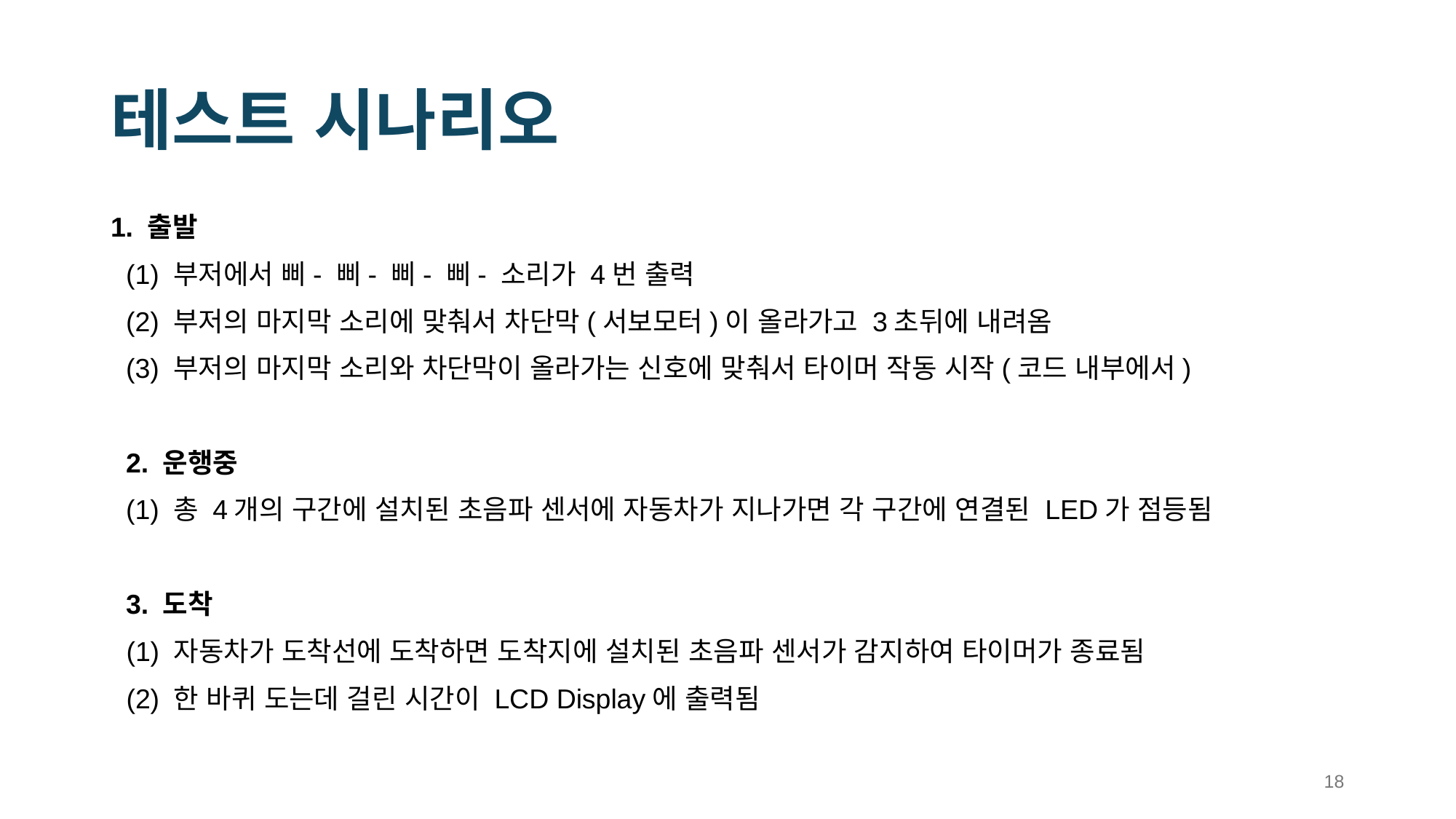

# 테스트 시나리오
1. 출발
(1) 부저에서 삐- 삐- 삐- 삐- 소리가 4번 출력
(2) 부저의 마지막 소리에 맞춰서 차단막(서보모터)이 올라가고 3초뒤에 내려옴
(3) 부저의 마지막 소리와 차단막이 올라가는 신호에 맞춰서 타이머 작동 시작(코드 내부에서)

2. 운행중
(1) 총 4개의 구간에 설치된 초음파 센서에 자동차가 지나가면 각 구간에 연결된 LED가 점등됨

3. 도착
(1) 자동차가 도착선에 도착하면 도착지에 설치된 초음파 센서가 감지하여 타이머가 종료됨
(2) 한 바퀴 도는데 걸린 시간이 LCD Display에 출력됨
18